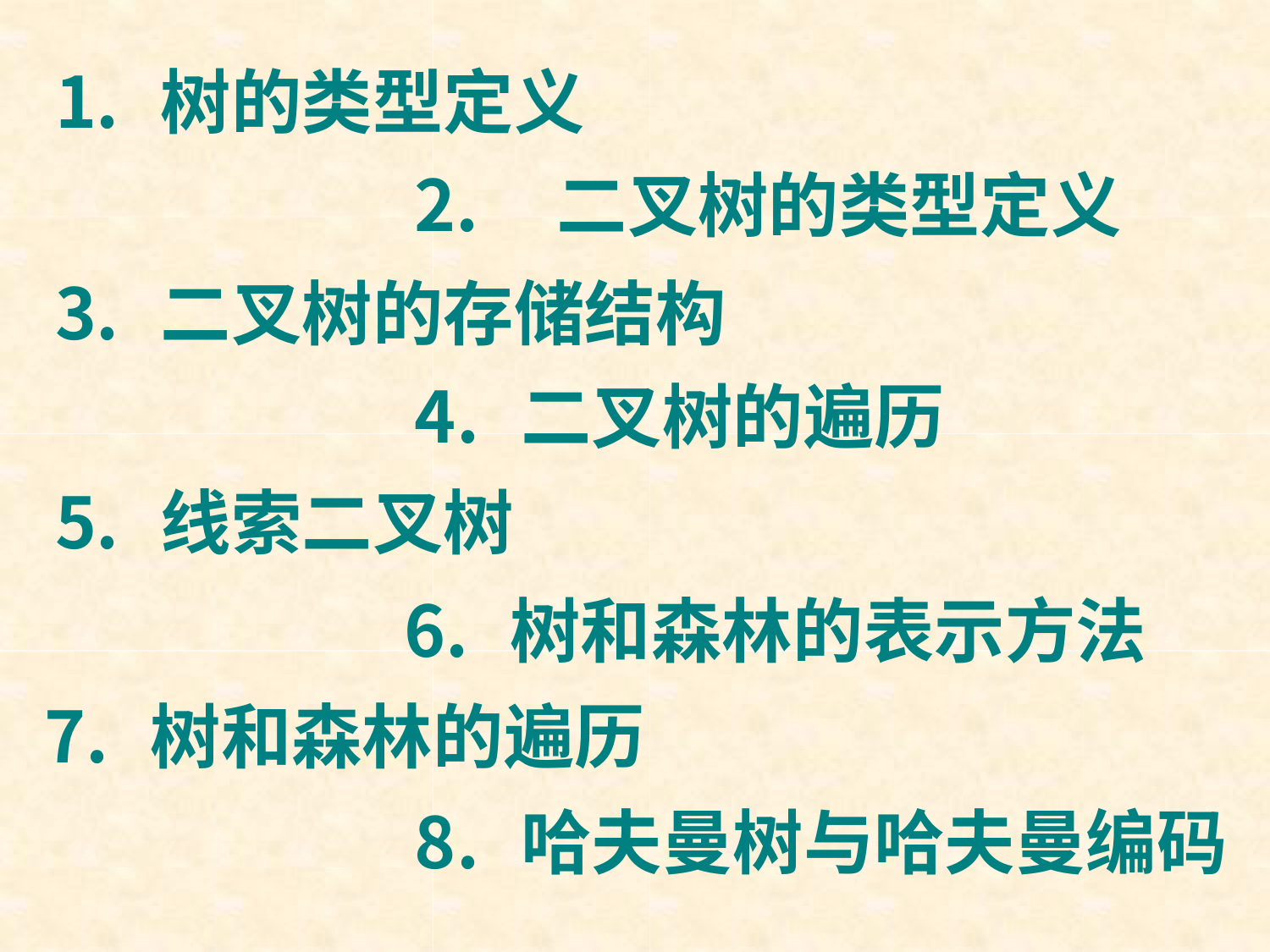

树的类型定义
二叉树的类型定义
二叉树的存储结构
二叉树的遍历
线索二叉树
树和森林的表示方法
树和森林的遍历
哈夫曼树与哈夫曼编码